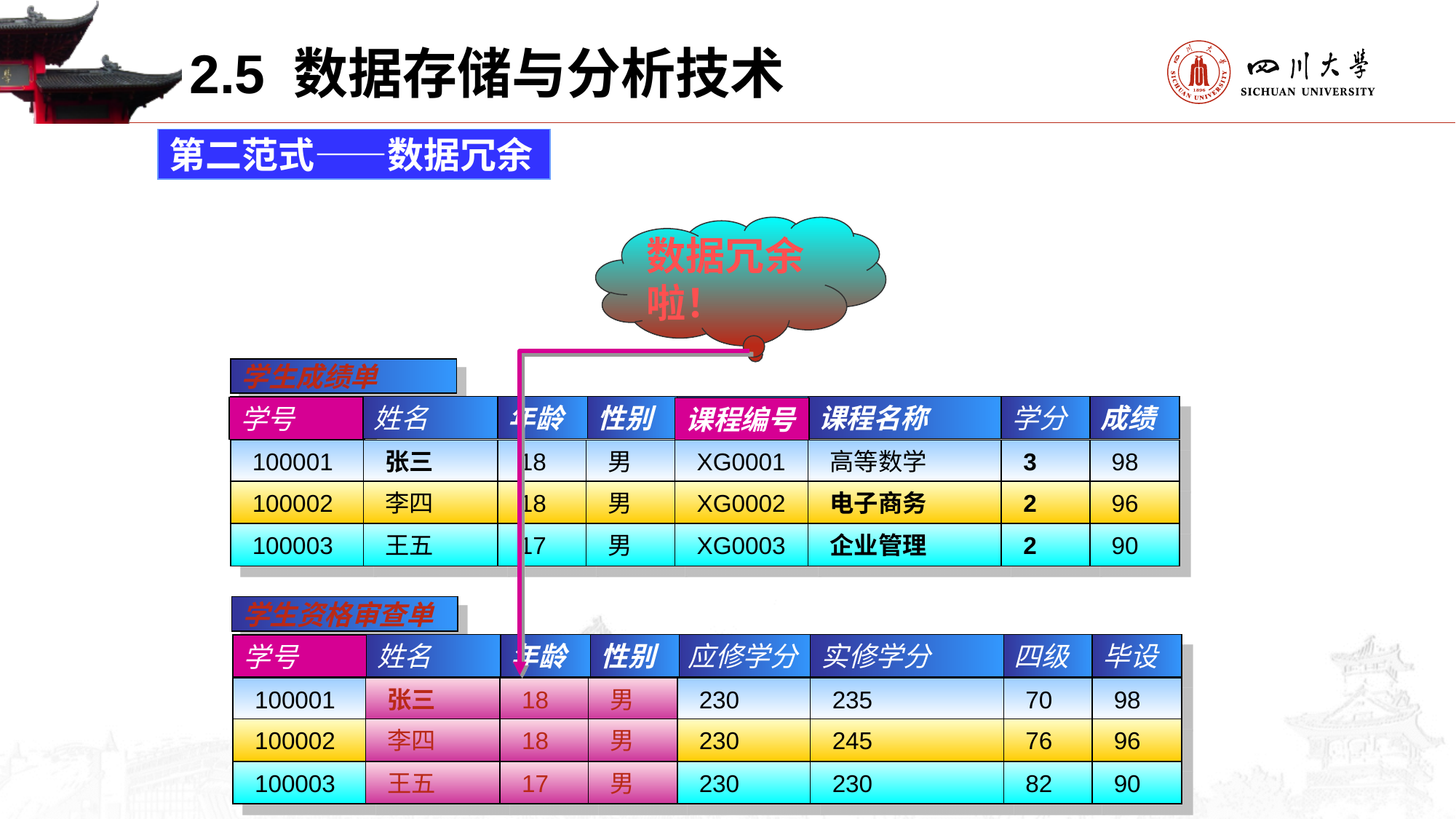

2.5 数据存储与分析技术

第二范式——数据冗余
数据冗余啦！

学生成绩单
学号
姓名
年龄
性别
课程编号
课程名称
学分
成绩
学号
课程编号
100001
张三
18
男
XG0001
高等数学
3
98
100002
李四
18
男
XG0002
电子商务
2
96
100003
王五
17
男
XG0003
企业管理
2
90
学生资格审查单
学号
姓名
年龄
性别
应修学分
实修学分
四级
毕设
学号
100001
张三
张三
18
男
李四
18
男
王五
17
男
18
男
230
235
70
98
100002
李四
18
男
230
245
76
96
100003
王五
17
男
230
230
82
90